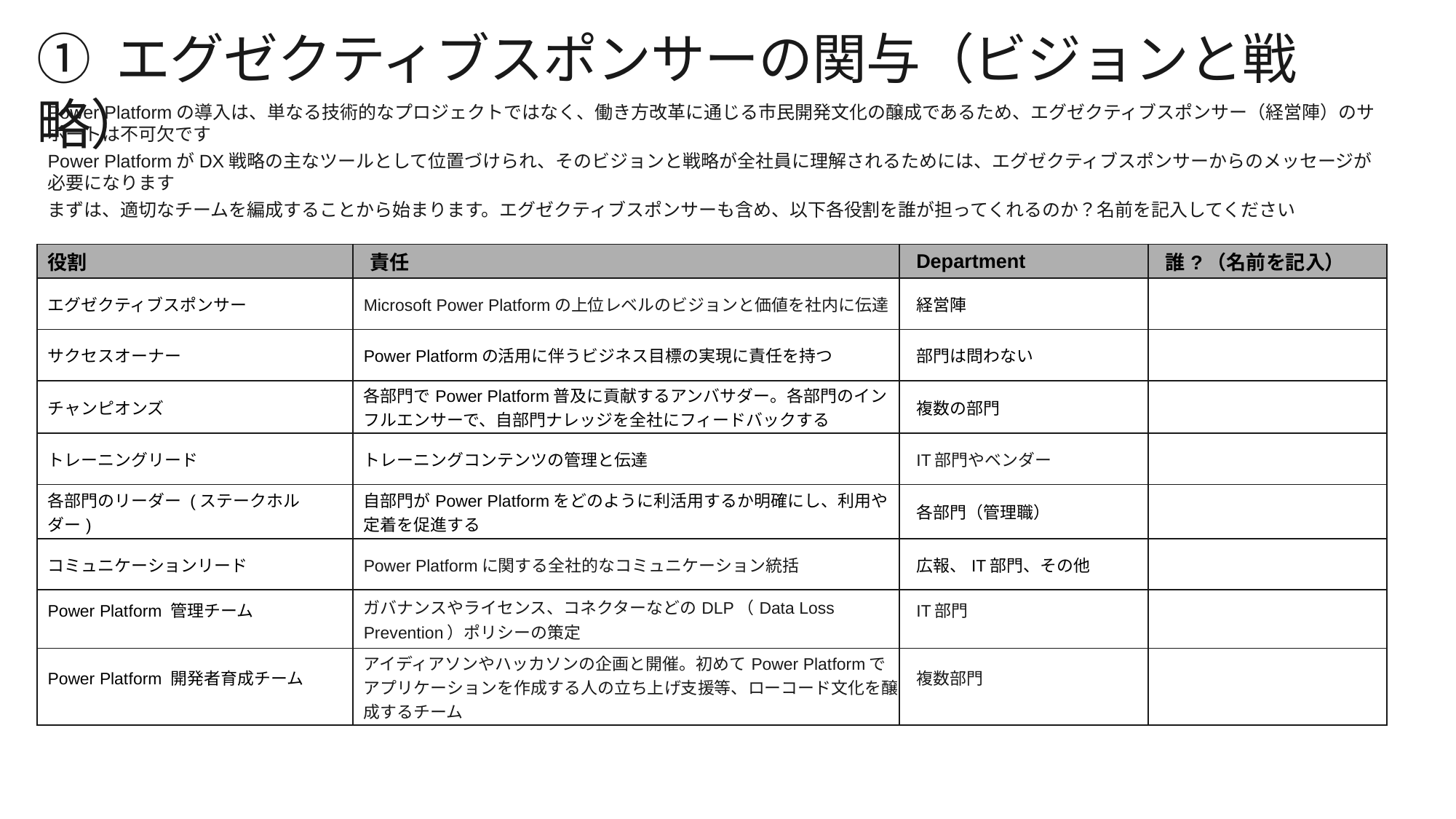

① エグゼクティブスポンサーの関与（ビジョンと戦略）
Power Platformの導入は、単なる技術的なプロジェクトではなく、働き方改革に通じる市民開発文化の醸成であるため、エグゼクティブスポンサー（経営陣）のサポートは不可欠です
Power PlatformがDX戦略の主なツールとして位置づけられ、そのビジョンと戦略が全社員に理解されるためには、エグゼクティブスポンサーからのメッセージが必要になります
まずは、適切なチームを編成することから始まります。エグゼクティブスポンサーも含め、以下各役割を誰が担ってくれるのか？名前を記入してください
| 役割 | 責任 | Department | 誰?（名前を記入） |
| --- | --- | --- | --- |
| エグゼクティブスポンサー | Microsoft Power Platformの上位レベルのビジョンと価値を社内に伝達 | 経営陣 |  |
| サクセスオーナー | Power Platformの活用に伴うビジネス目標の実現に責任を持つ | 部門は問わない |  |
| チャンピオンズ | 各部門でPower Platform普及に貢献するアンバサダー。各部門のインフルエンサーで、自部門ナレッジを全社にフィードバックする | 複数の部門 |  |
| トレーニングリード | トレーニングコンテンツの管理と伝達 | IT部門やベンダー |  |
| 各部門のリーダー (ステークホルダー) | 自部門がPower Platformをどのように利活用するか明確にし、利用や定着を促進する | 各部門（管理職） |  |
| コミュニケーションリード | Power Platformに関する全社的なコミュニケーション統括 | 広報、IT部門、その他 |  |
| Power Platform 管理チーム | ガバナンスやライセンス、コネクターなどのDLP（Data Loss Prevention）ポリシーの策定 | IT部門 |  |
| Power Platform 開発者育成チーム | アイディアソンやハッカソンの企画と開催。初めてPower Platformでアプリケーションを作成する人の立ち上げ支援等、ローコード文化を醸成するチーム | 複数部門 |  |